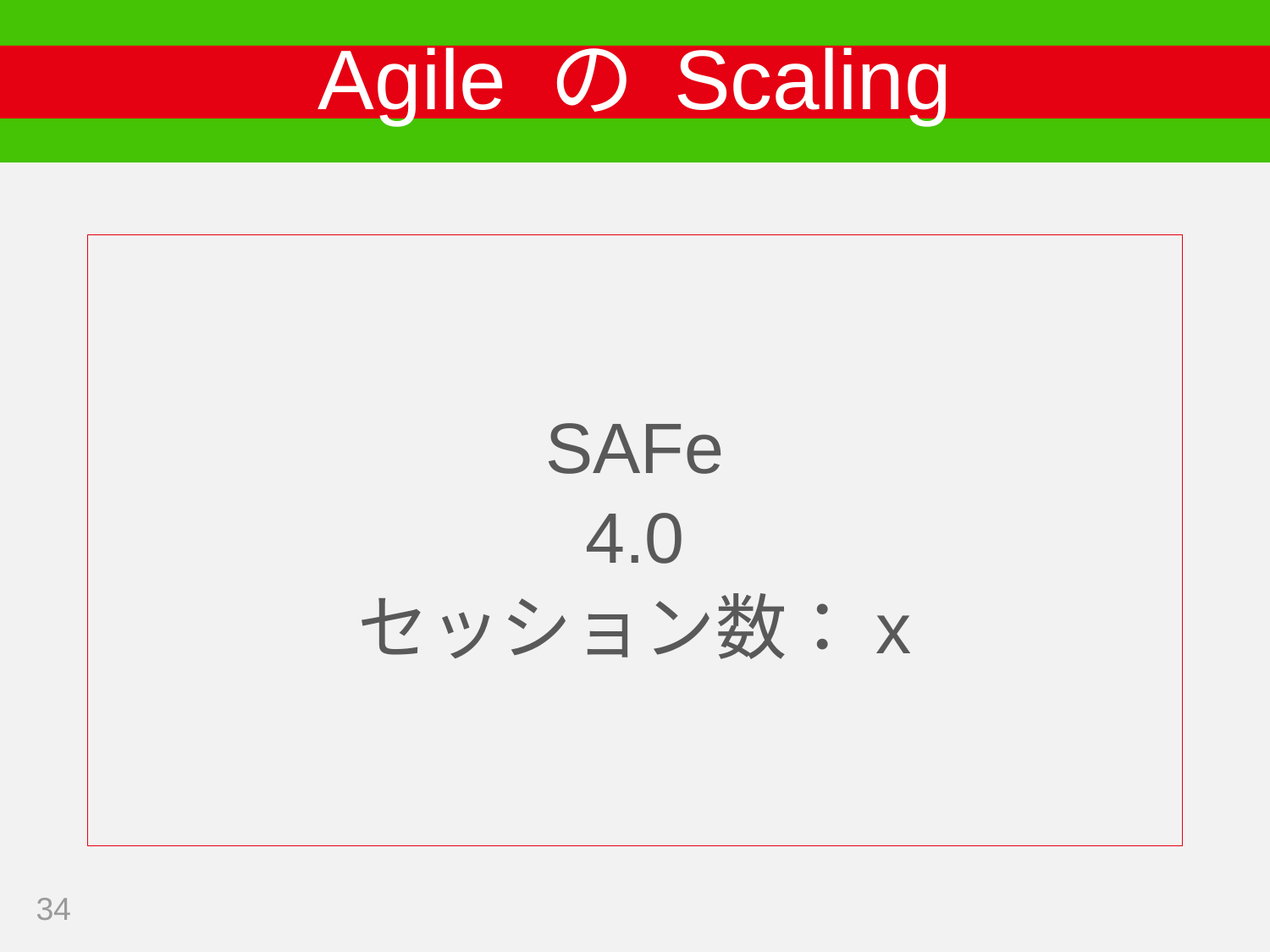

# Agile の Scaling
SAFe
4.0
セッション数：x
34